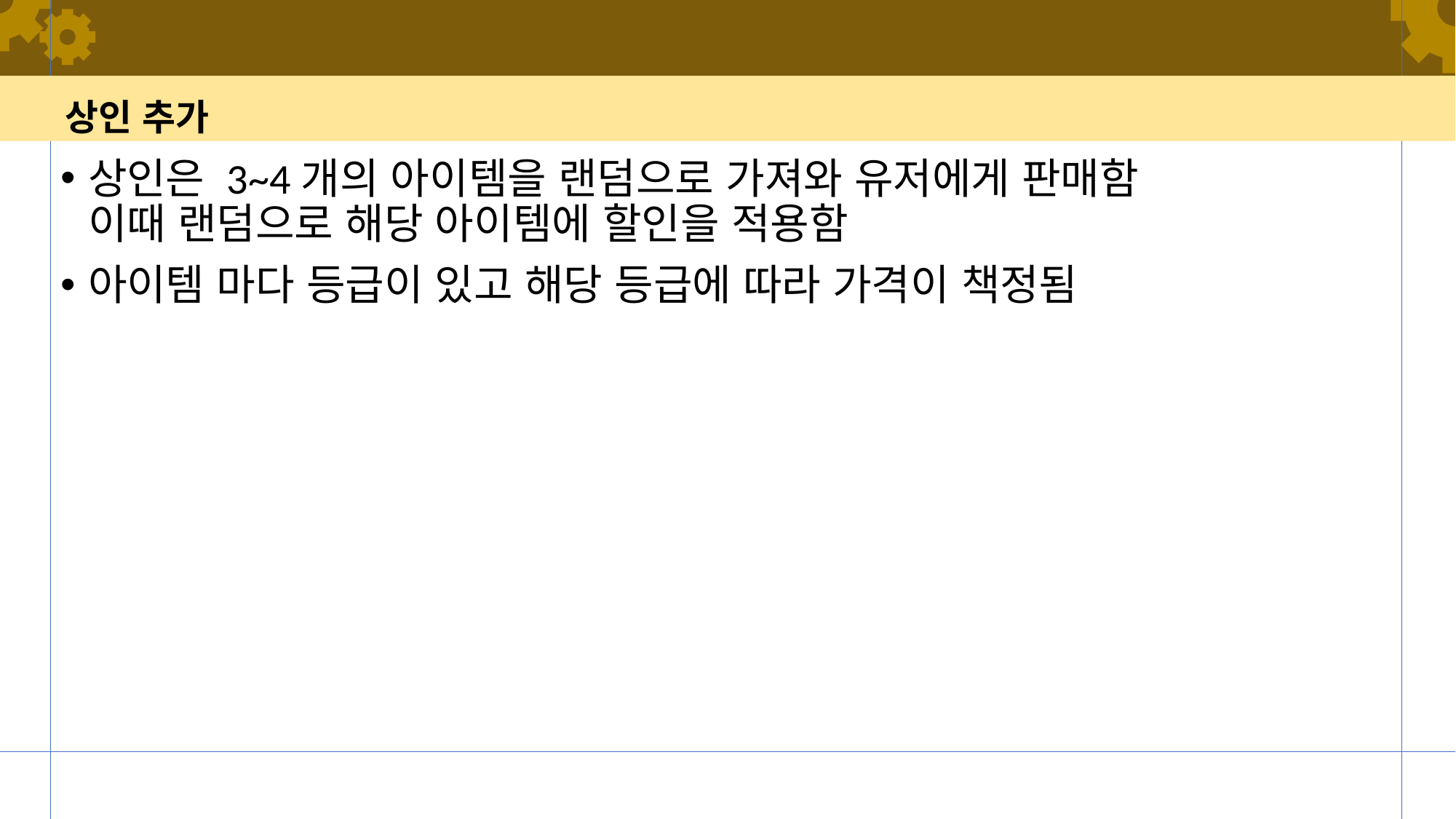

# 상인 추가
상인은 3~4개의 아이템을 랜덤으로 가져와 유저에게 판매함
이때 랜덤으로 해당 아이템에 할인을 적용함
아이템 마다 등급이 있고 해당 등급에 따라 가격이 책정됨